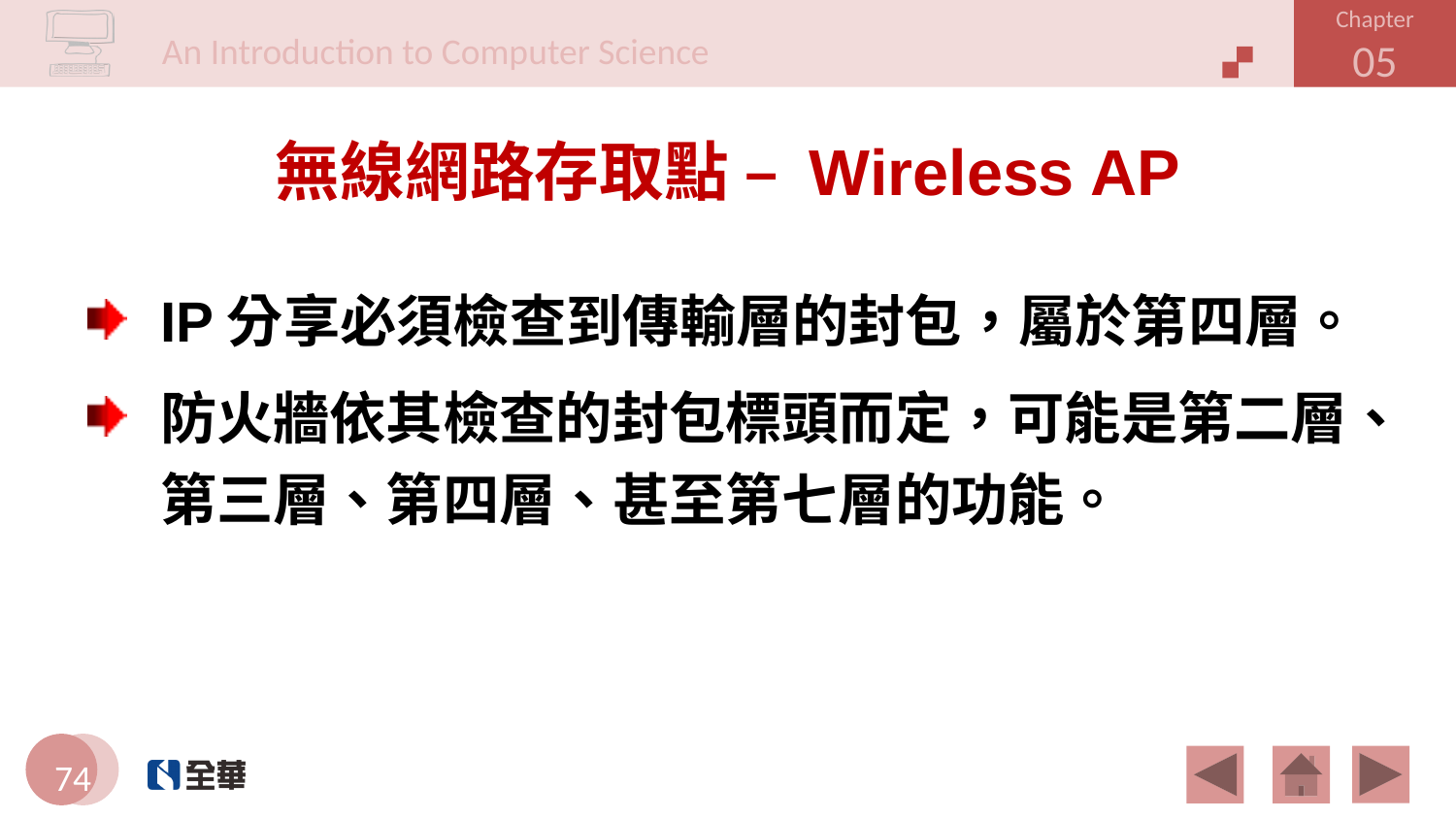

# 無線網路存取點 – Wireless AP
IP分享必須檢查到傳輸層的封包，屬於第四層。
防火牆依其檢查的封包標頭而定，可能是第二層、第三層、第四層、甚至第七層的功能。